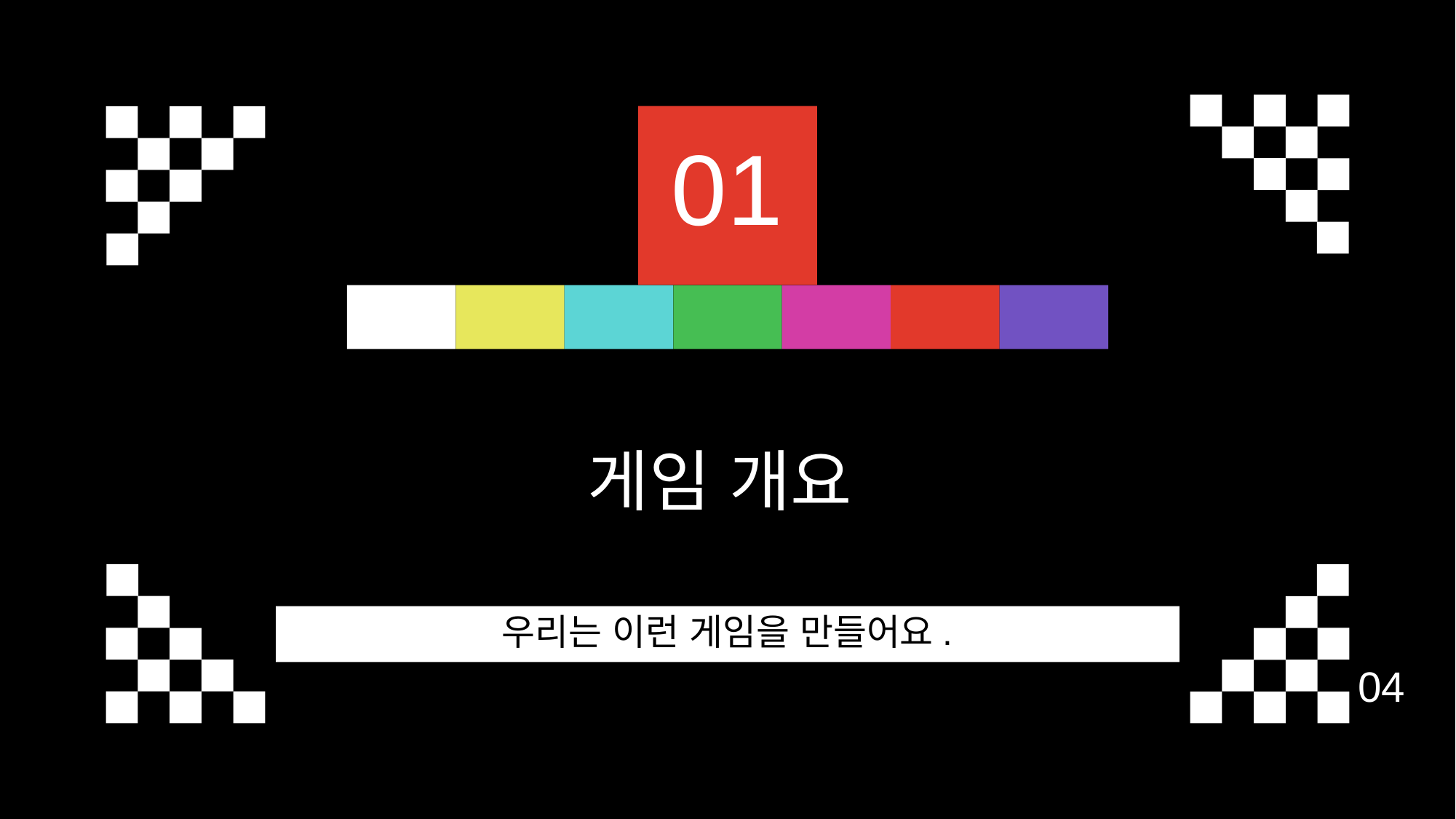

01
게임 개요
우리는 이런 게임을 만들어요.
04